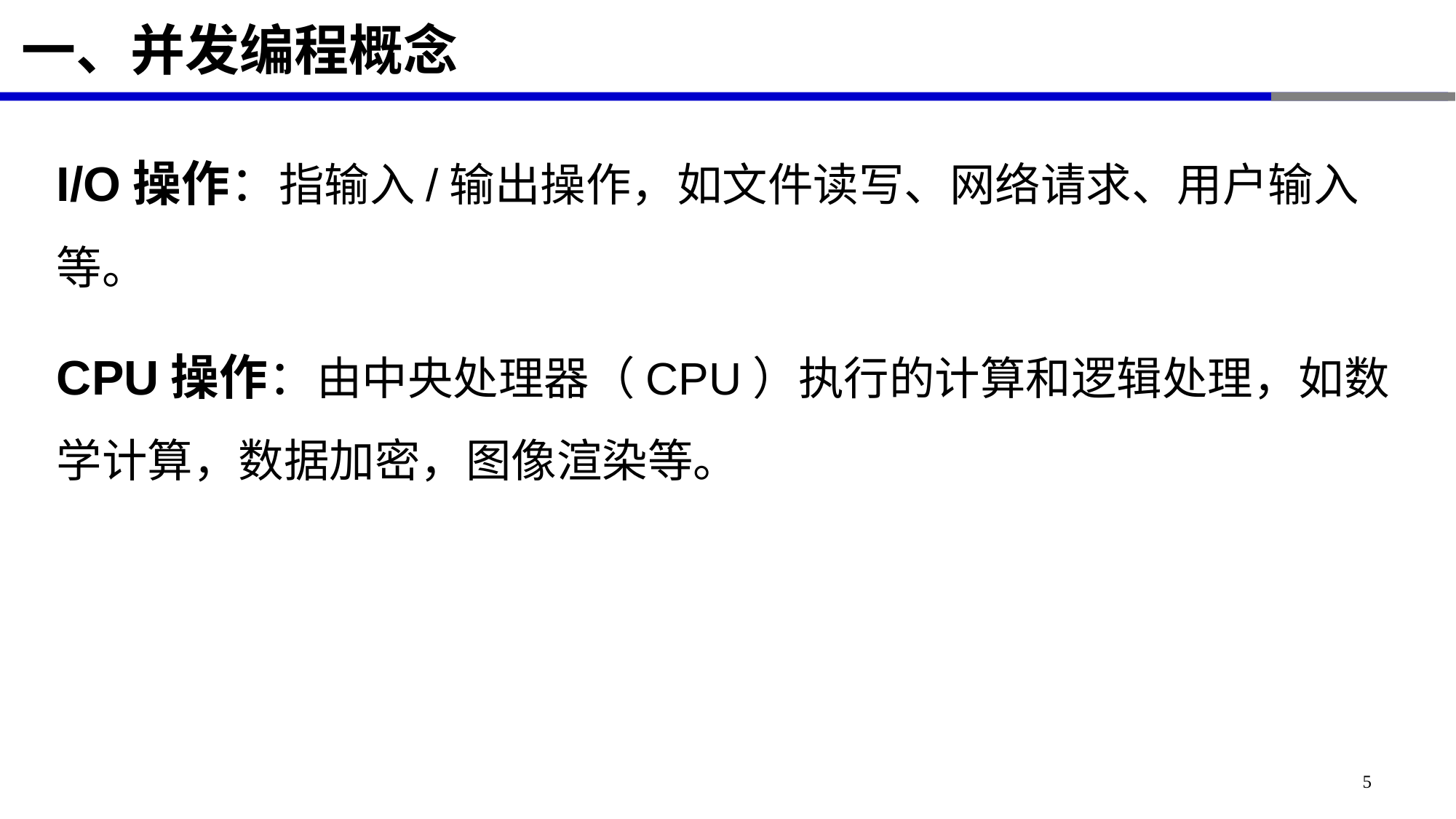

# 一、并发编程概念
I/O操作：指输入/输出操作，如文件读写、网络请求、用户输入等。
CPU操作：由中央处理器（CPU）执行的计算和逻辑处理，如数学计算，数据加密，图像渲染等。
5